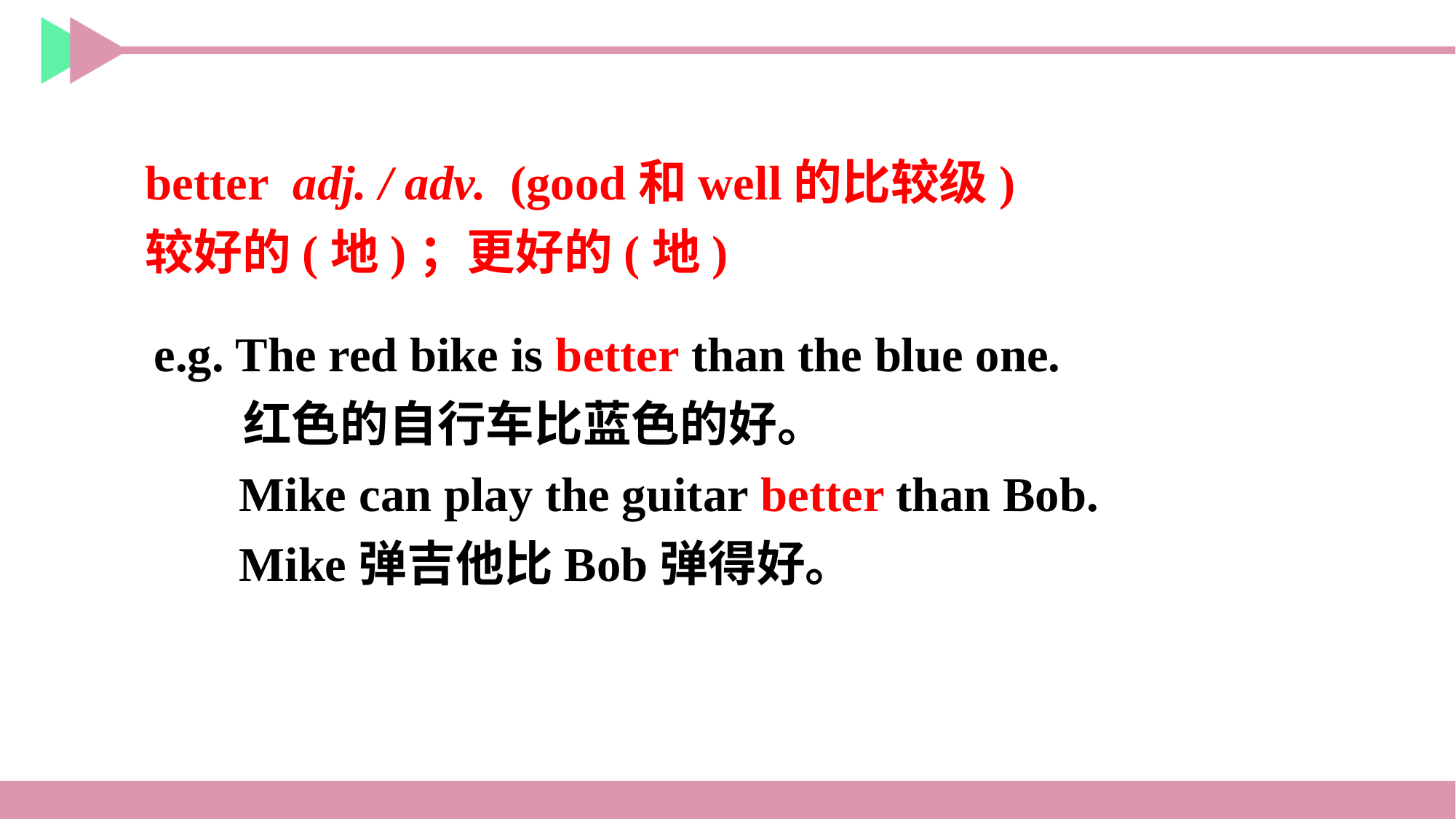

better  adj. / adv.  (good和well的比较级)
较好的(地)；更好的(地)
e.g. The red bike is better than the blue one.
       红色的自行车比蓝色的好。
       Mike can play the guitar better than Bob.
       Mike弹吉他比Bob弹得好。